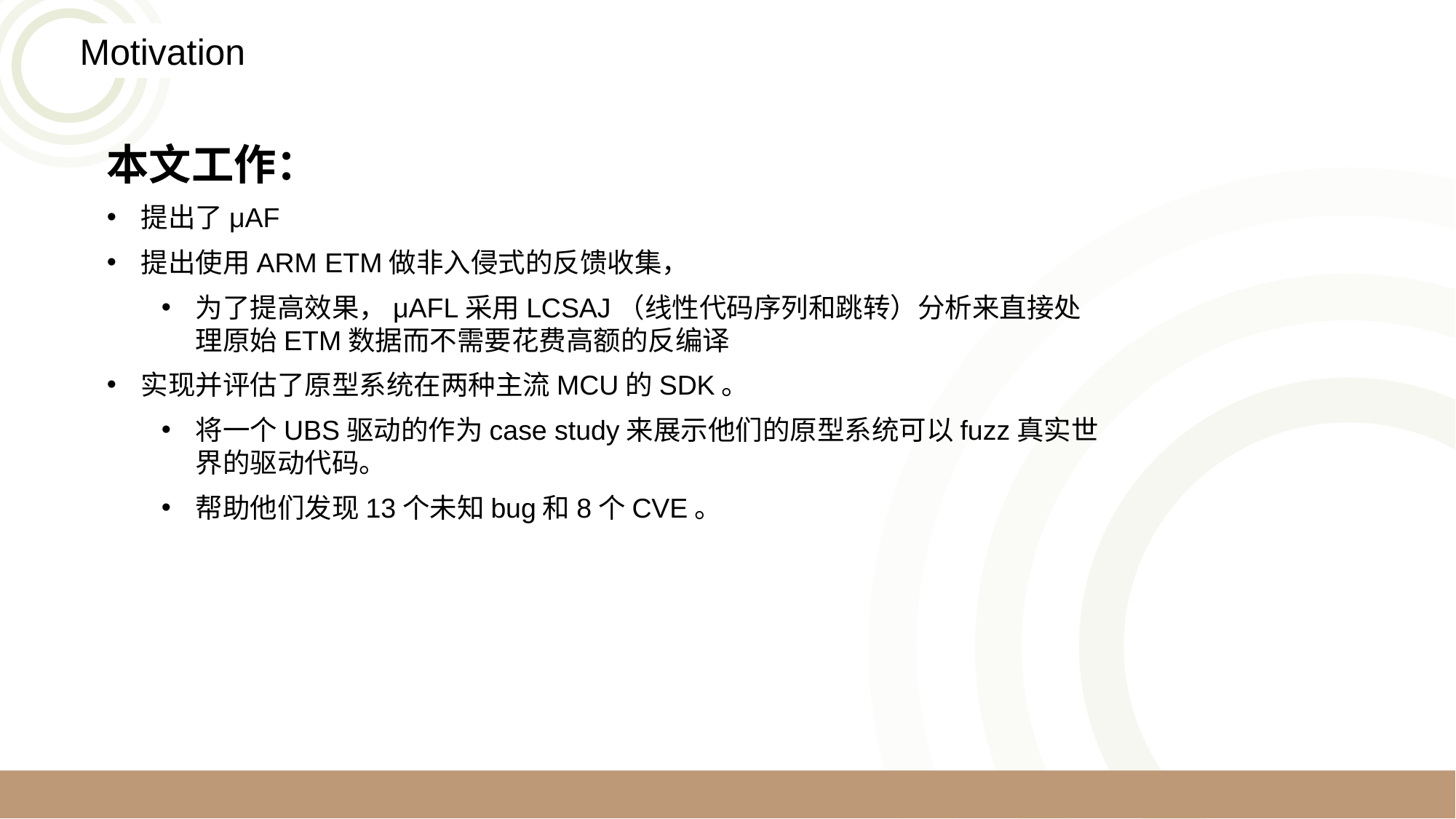

Motivation

本文工作：
提出了μAF
提出使用ARM ETM做非入侵式的反馈收集，
为了提高效果，μAFL采用LCSAJ（线性代码序列和跳转）分析来直接处理原始ETM数据而不需要花费高额的反编译
实现并评估了原型系统在两种主流MCU的SDK。
将一个UBS驱动的作为case study来展示他们的原型系统可以fuzz真实世界的驱动代码。
帮助他们发现13个未知bug和8个CVE。